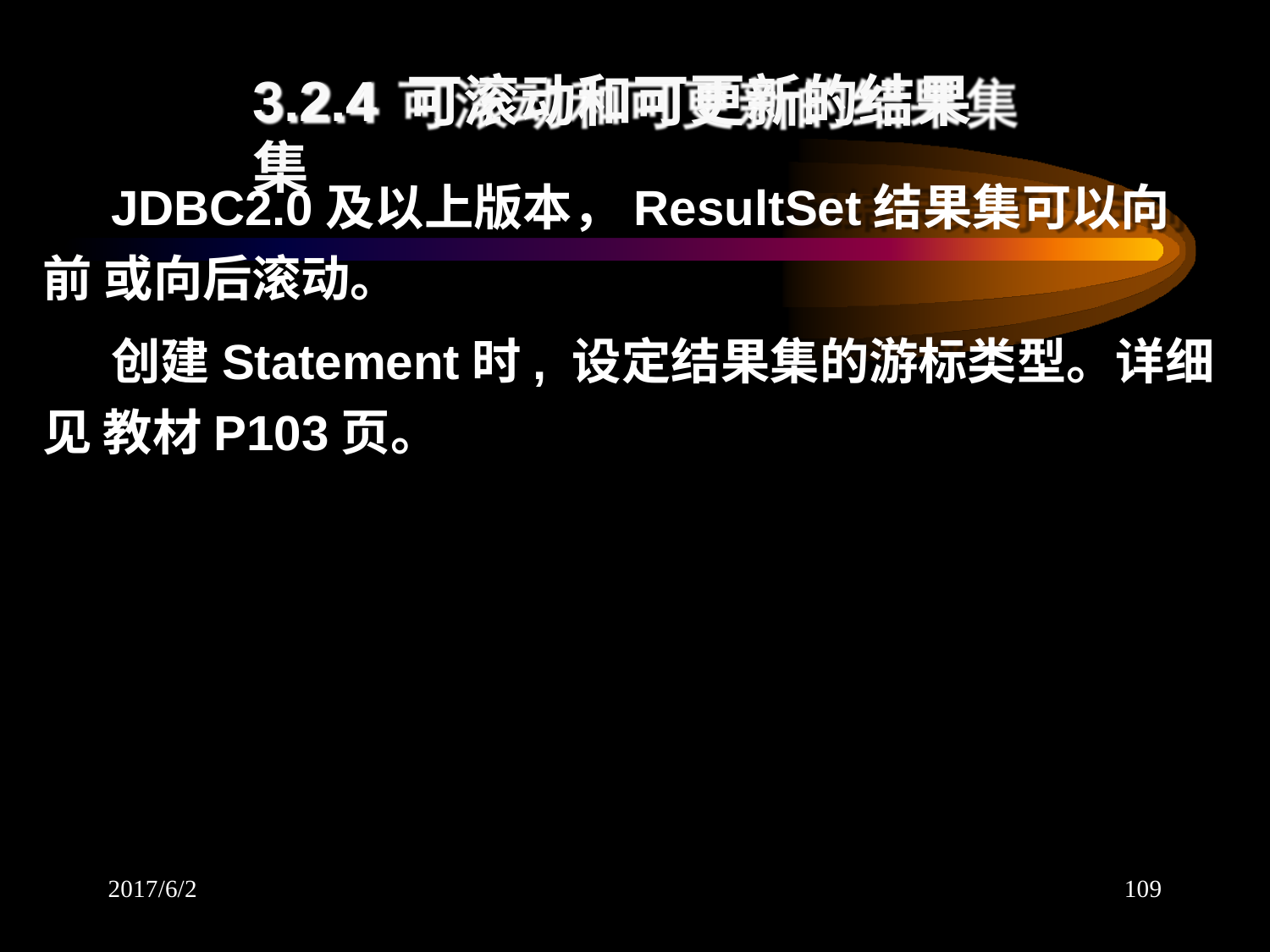

# 3.2.4 可滚动和可更新的结果集

JDBC2.0及以上版本，ResultSet结果集可以向前 或向后滚动。
创建Statement时, 设定结果集的游标类型。详细见 教材P103页。

2017/6/2
109